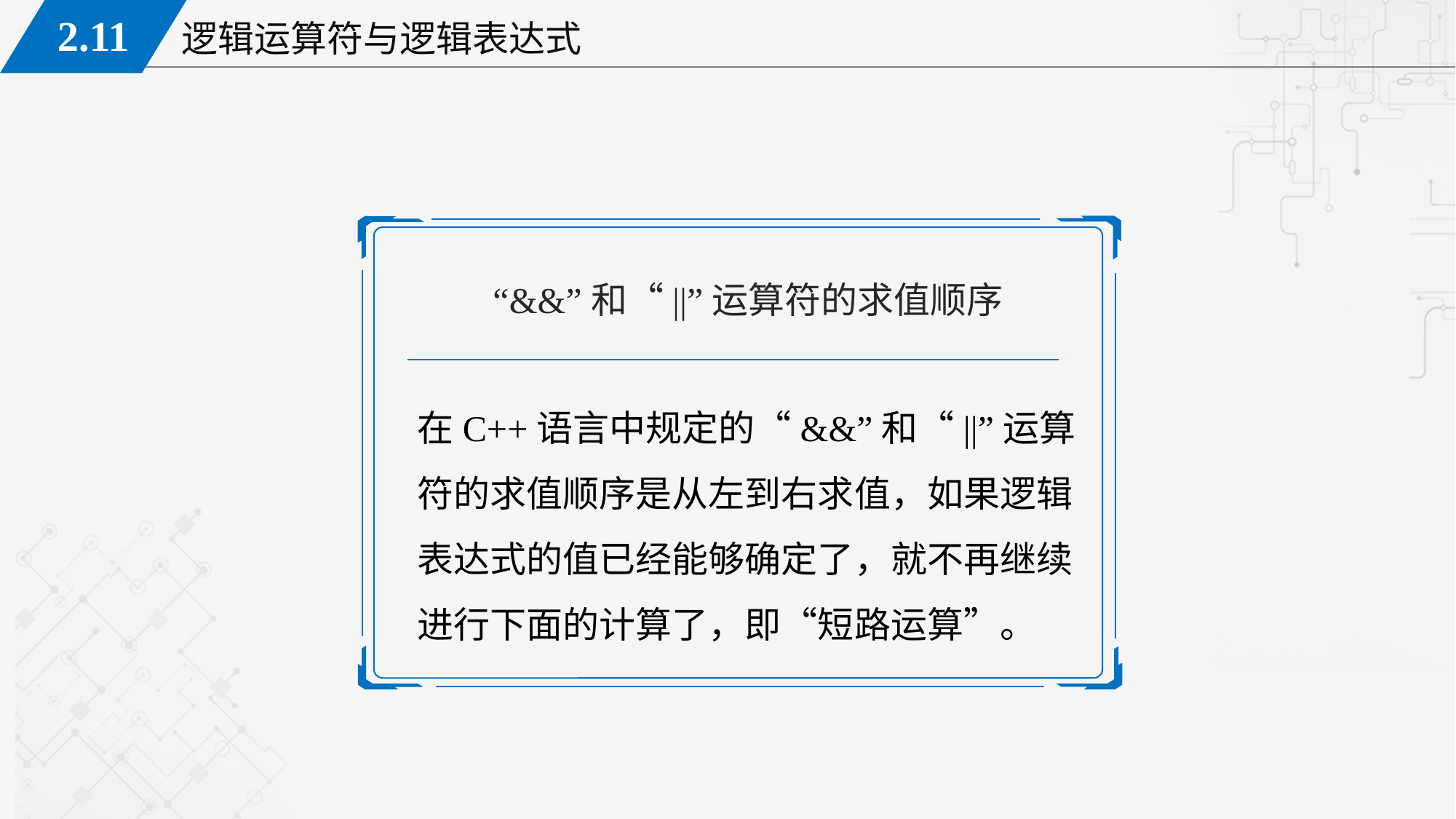

“&&”和“||”运算符的求值顺序
在C++语言中规定的“&&”和“||”运算符的求值顺序是从左到右求值，如果逻辑表达式的值已经能够确定了，就不再继续进行下面的计算了，即“短路运算”。